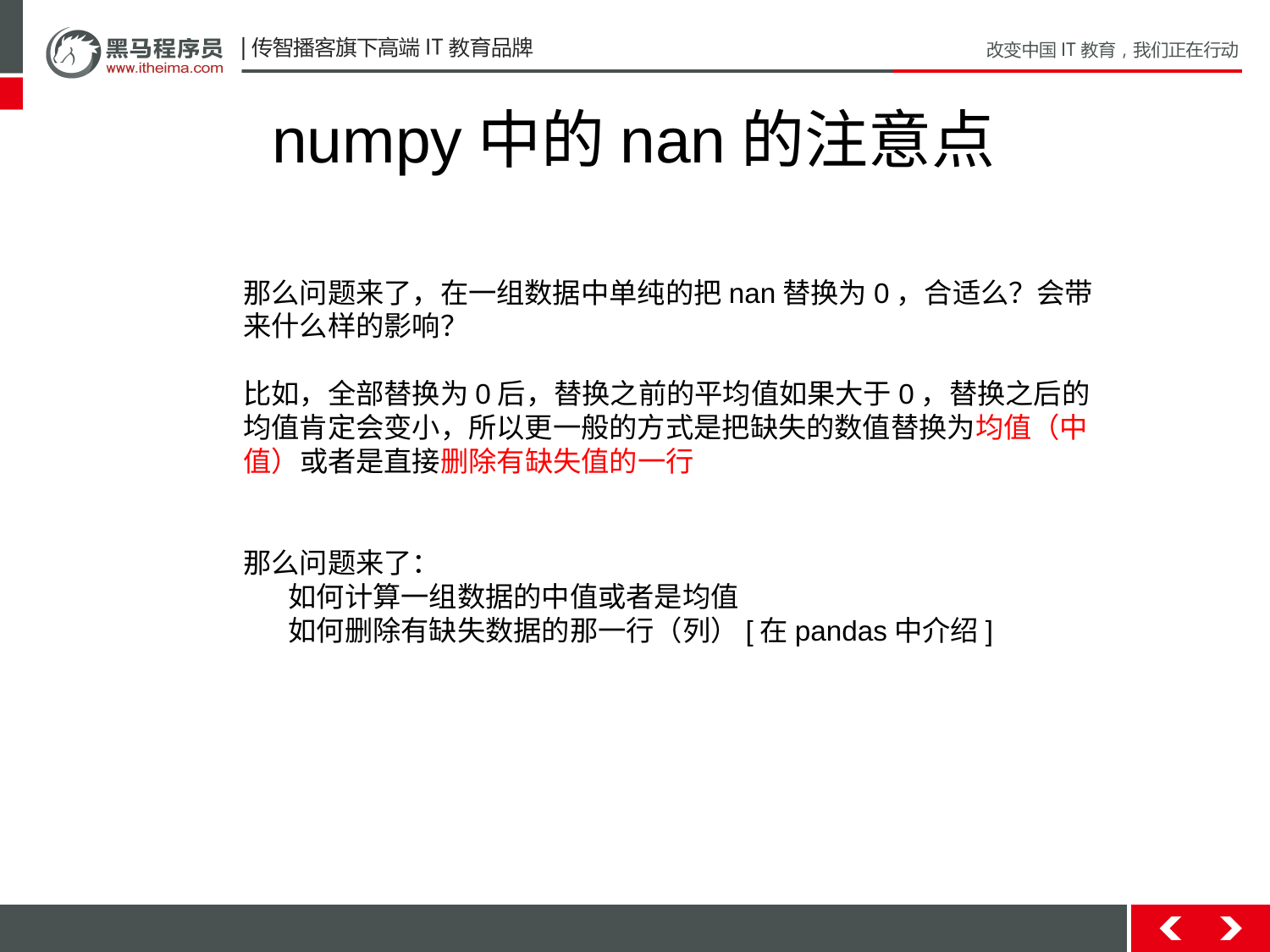

# numpy中的nan的注意点
那么问题来了，在一组数据中单纯的把nan替换为0，合适么？会带来什么样的影响？

比如，全部替换为0后，替换之前的平均值如果大于0，替换之后的均值肯定会变小，所以更一般的方式是把缺失的数值替换为均值（中值）或者是直接删除有缺失值的一行

那么问题来了：
      如何计算一组数据的中值或者是均值
      如何删除有缺失数据的那一行（列）[在pandas中介绍]